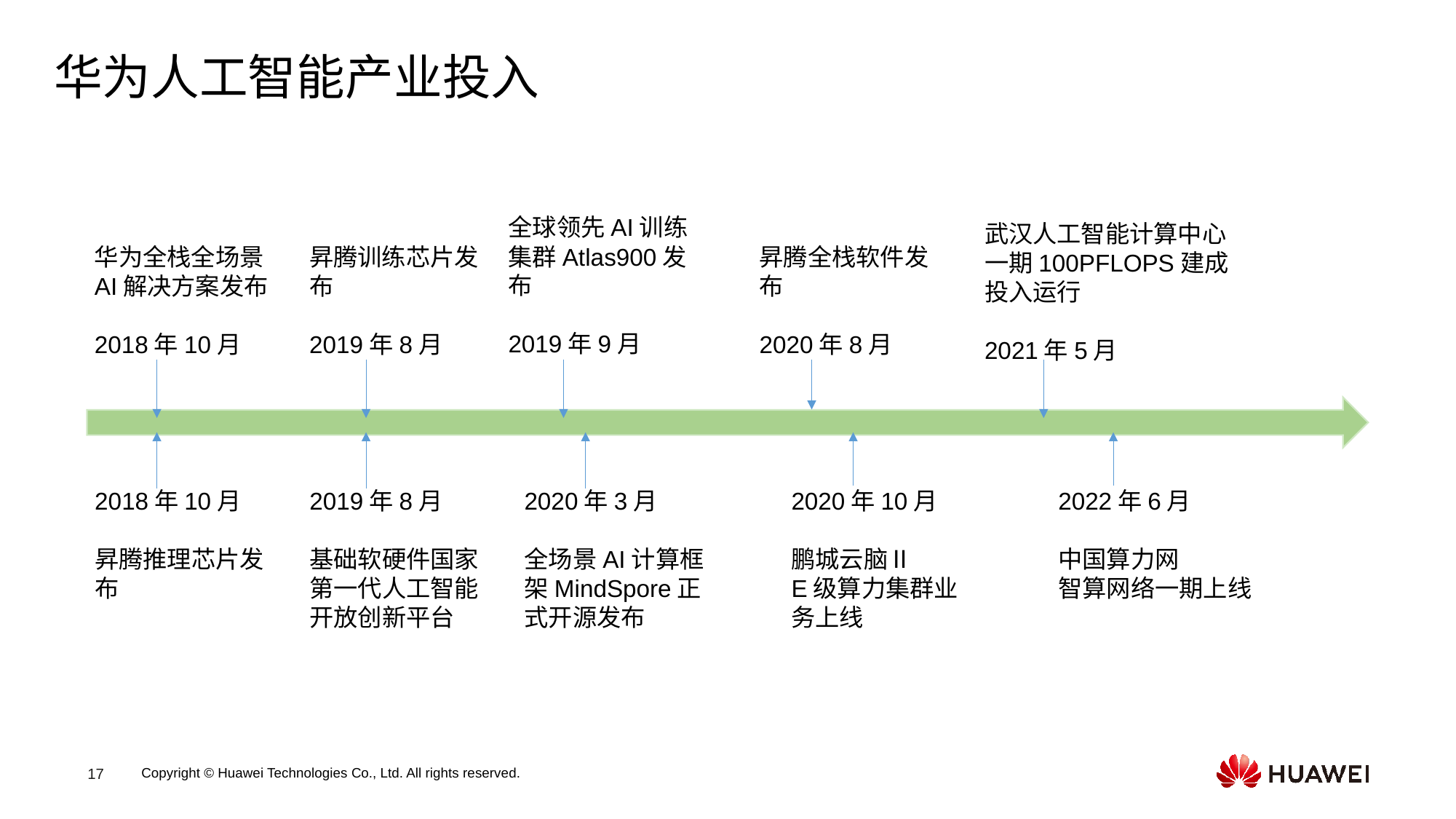

# 华为人工智能产业投入
全球领先AI训练集群Atlas900发布

2019年9月
武汉人工智能计算中心一期100PFLOPS建成投入运行

2021年5月
昇腾训练芯片发布

2019年8月
华为全栈全场景AI解决方案发布

2018年10月
昇腾全栈软件发布

2020年8月

2018年10月

昇腾推理芯片发布
2019年8月

基础软硬件国家第一代人工智能开放创新平台
2020年3月

全场景AI计算框架MindSpore正式开源发布
2020年10月

鹏城云脑Ⅱ
E级算力集群业务上线
2022年6月

中国算力网
智算网络一期上线